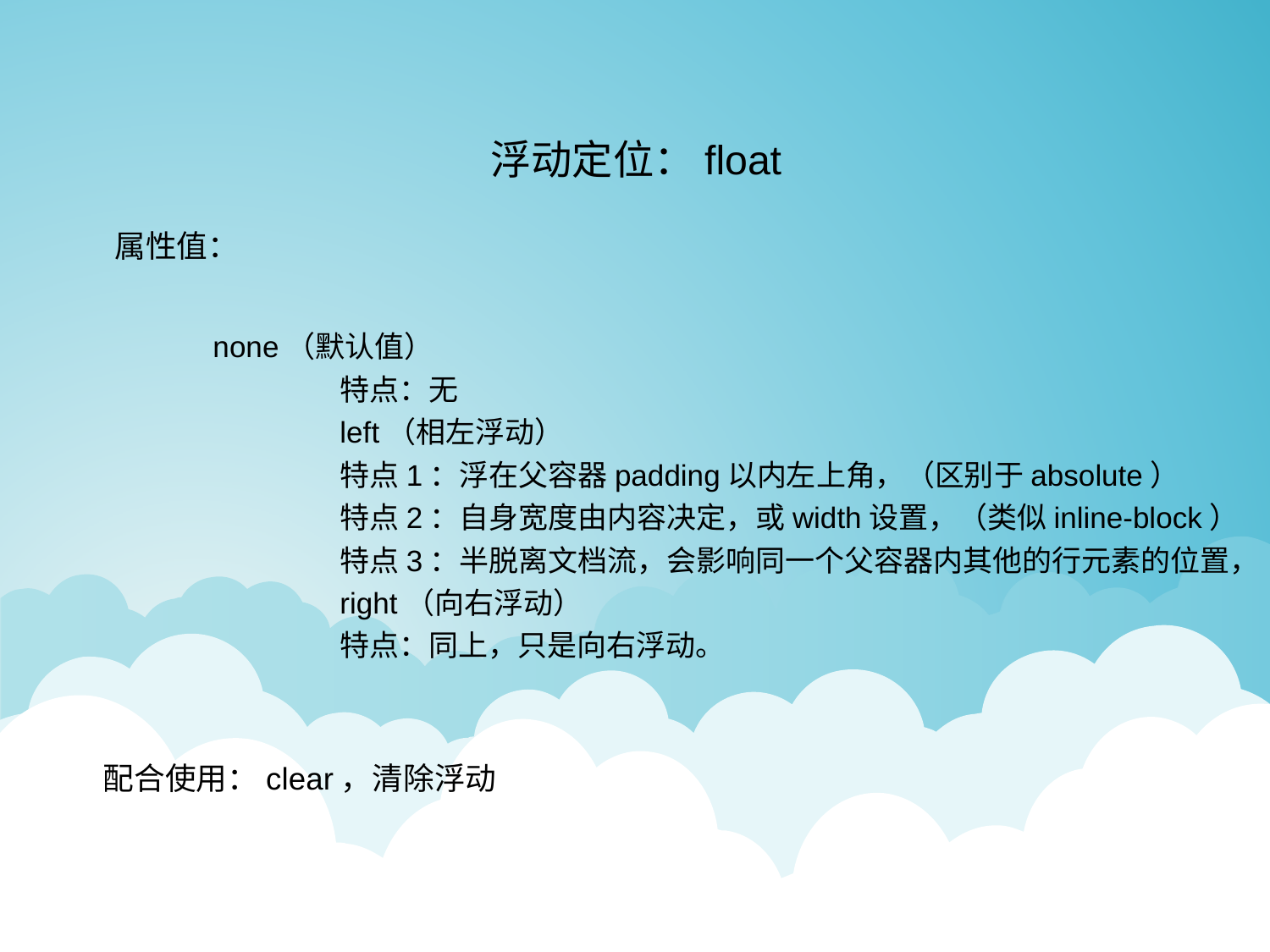

浮动定位：float
属性值：
none（默认值）
特点：无
left（相左浮动）
特点1：浮在父容器padding以内左上角，（区别于absolute）
特点2：自身宽度由内容决定，或width设置，（类似inline-block）
特点3：半脱离文档流，会影响同一个父容器内其他的行元素的位置，
right（向右浮动）
特点：同上，只是向右浮动。
配合使用：clear，清除浮动